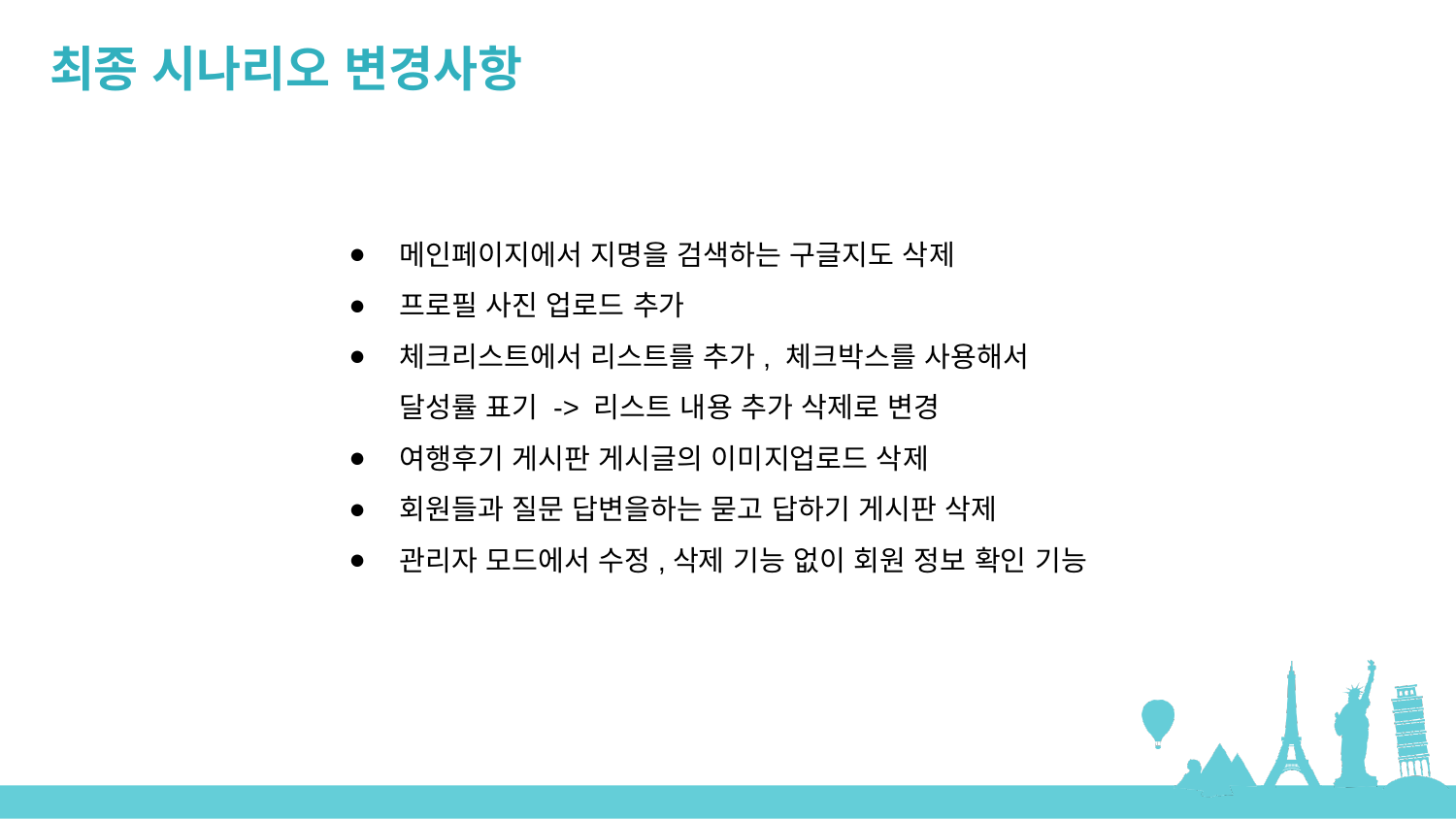

최종 시나리오 변경사항

메인페이지에서 지명을 검색하는 구글지도 삭제
프로필 사진 업로드 추가
체크리스트에서 리스트를 추가, 체크박스를 사용해서 달성률 표기 -> 리스트 내용 추가 삭제로 변경
여행후기 게시판 게시글의 이미지업로드 삭제
회원들과 질문 답변을하는 묻고 답하기 게시판 삭제
관리자 모드에서 수정,삭제 기능 없이 회원 정보 확인 기능